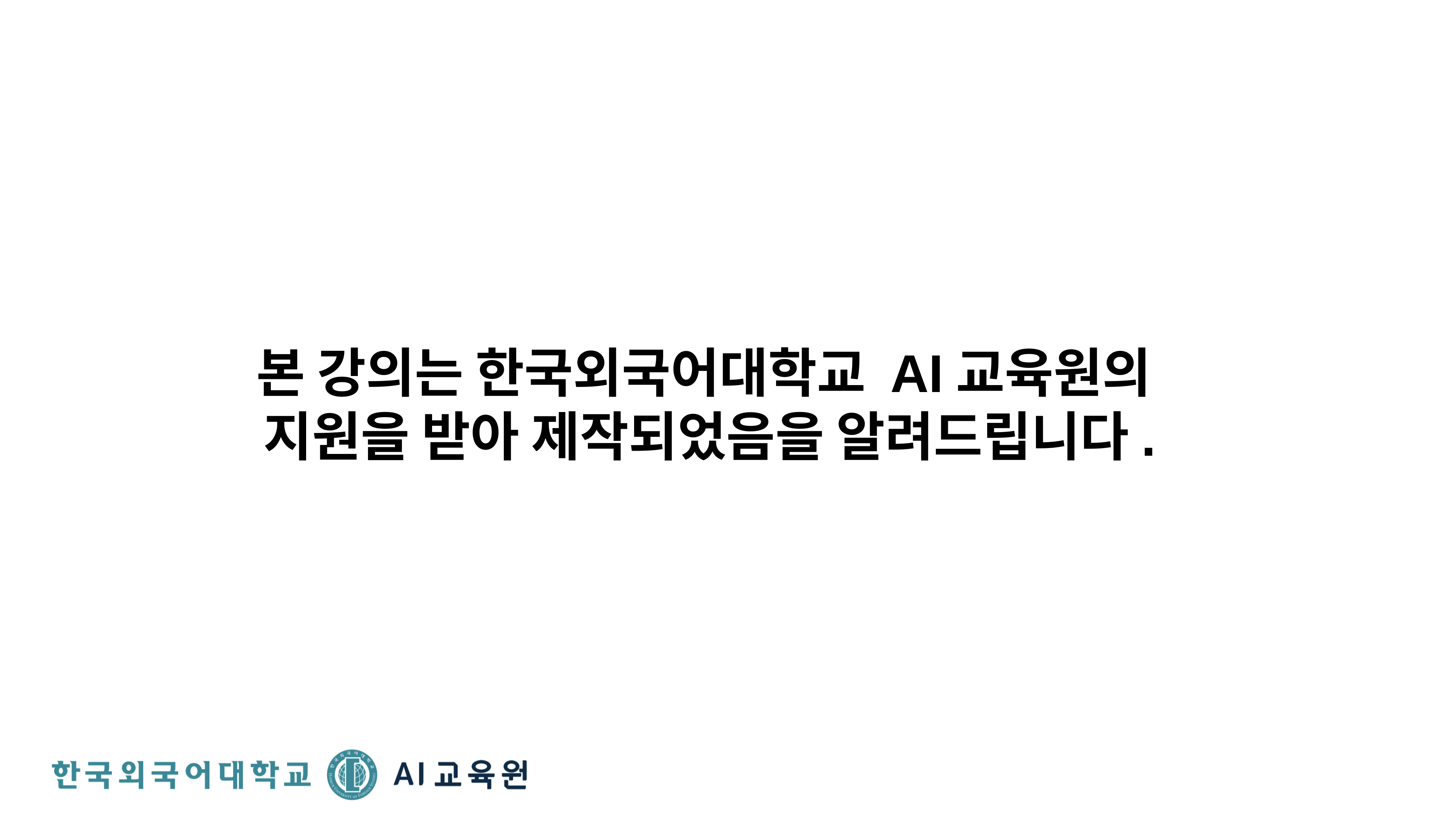

본 강의는 한국외국어대학교 AI교육원의
지원을 받아 제작되었음을 알려드립니다.